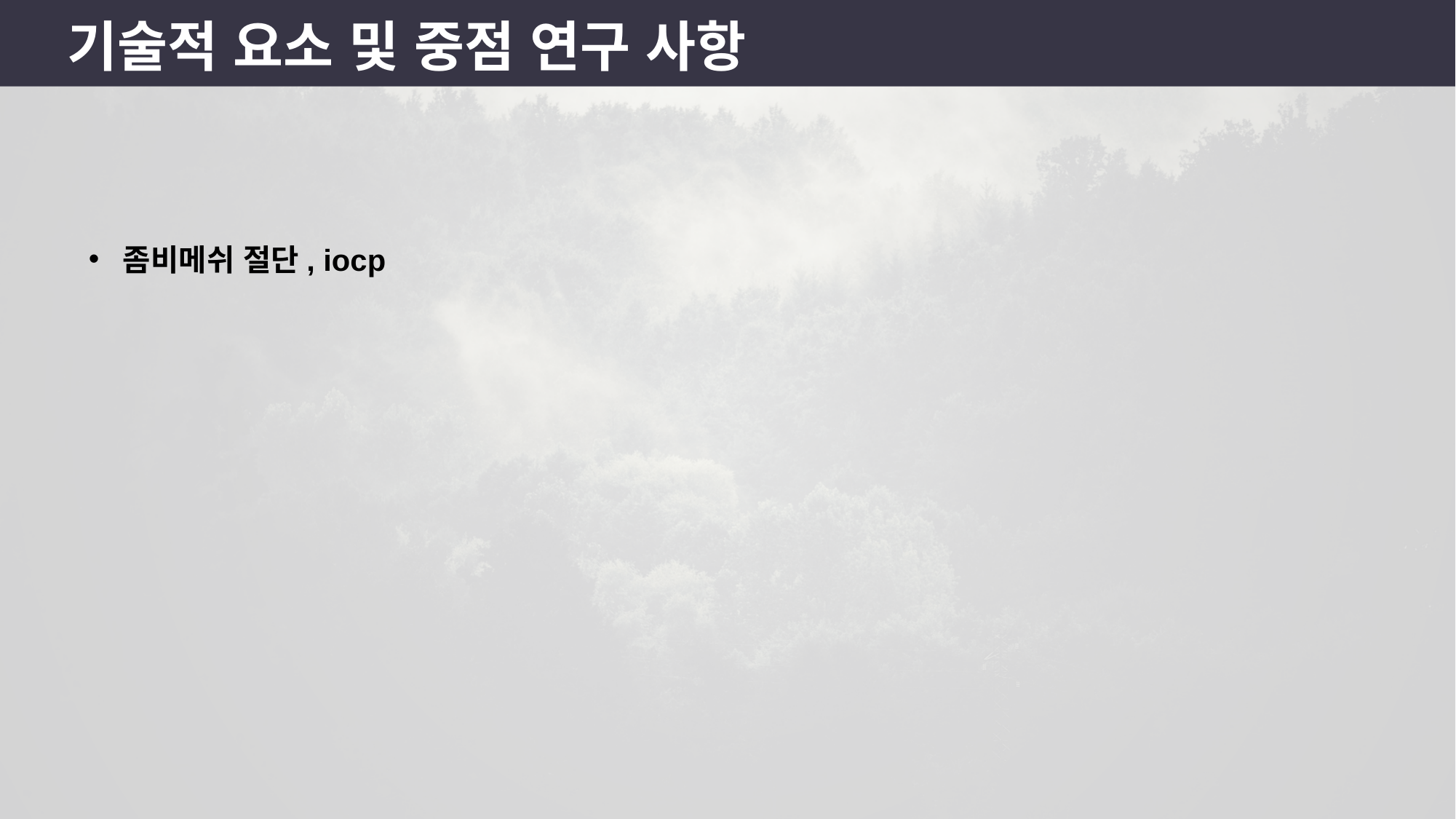

기술적 요소 및 중점 연구 사항

좀비메쉬 절단, iocp